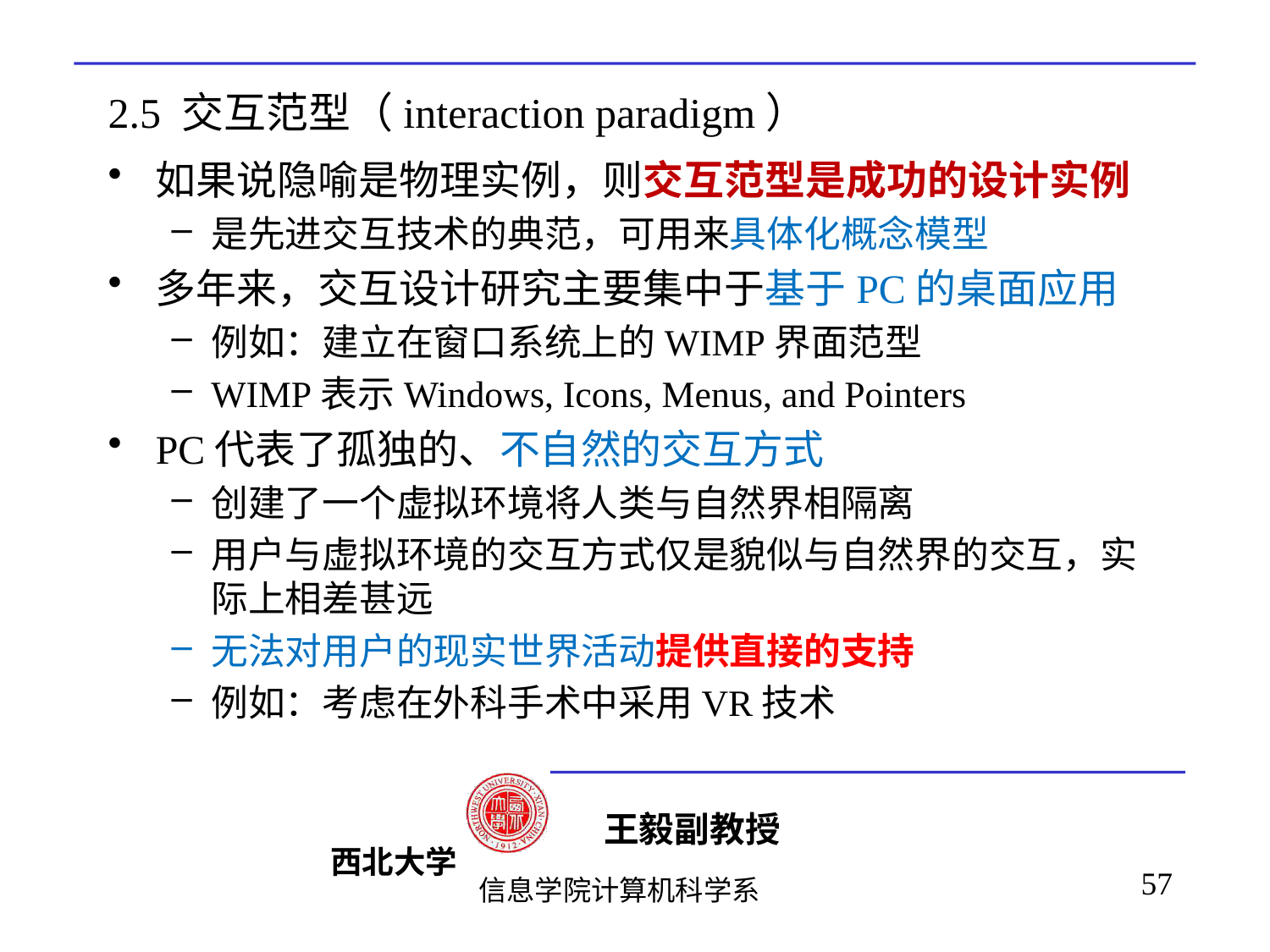

# 2.5 交互范型（interaction paradigm）
如果说隐喻是物理实例，则交互范型是成功的设计实例
是先进交互技术的典范，可用来具体化概念模型
多年来，交互设计研究主要集中于基于PC的桌面应用
例如：建立在窗口系统上的WIMP界面范型
WIMP表示Windows, Icons, Menus, and Pointers
PC代表了孤独的、不自然的交互方式
创建了一个虚拟环境将人类与自然界相隔离
用户与虚拟环境的交互方式仅是貌似与自然界的交互，实际上相差甚远
无法对用户的现实世界活动提供直接的支持
例如：考虑在外科手术中采用VR技术
57